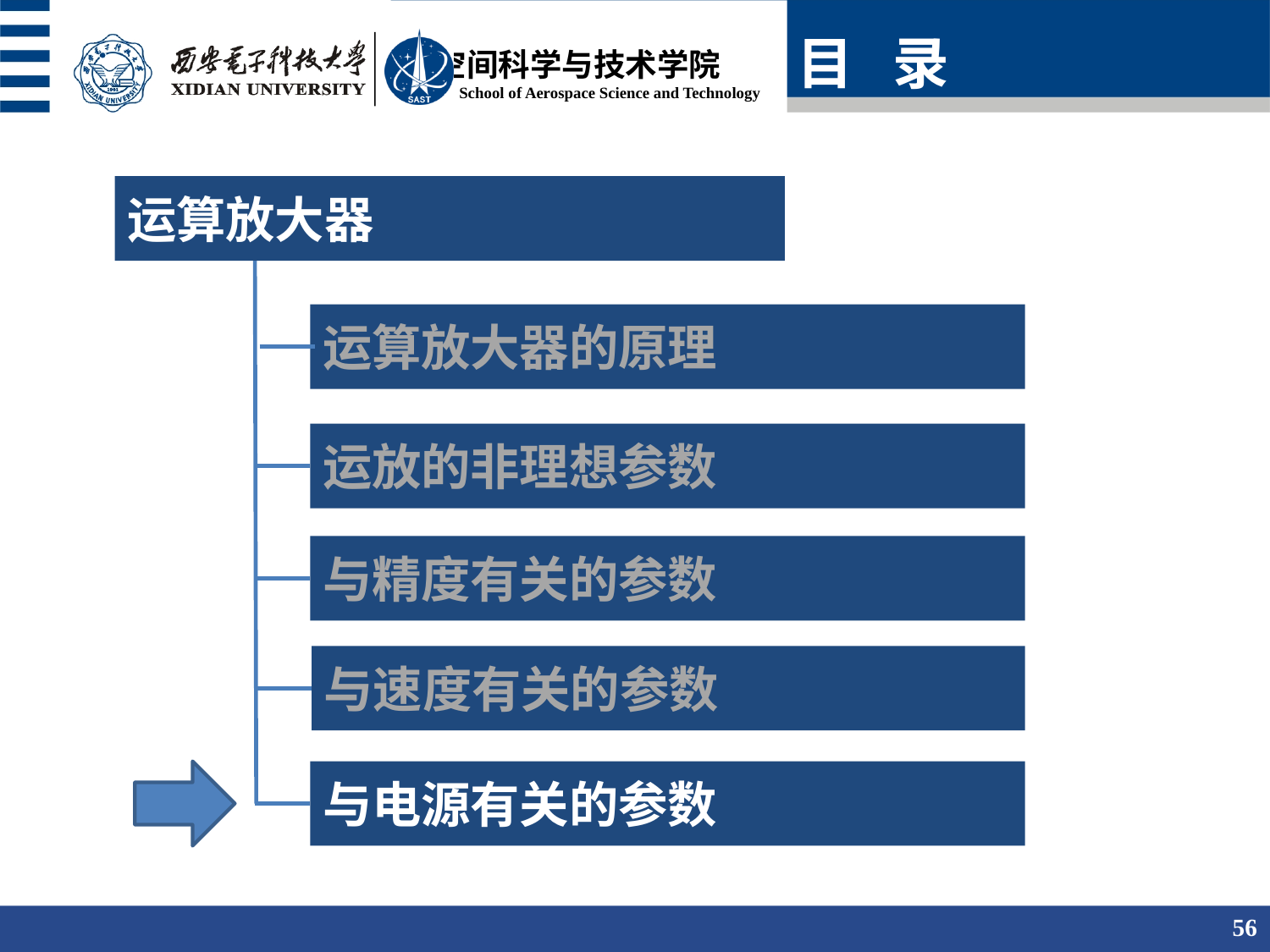

目   录
运算放大器
运算放大器的原理
运放的非理想参数
与精度有关的参数
与速度有关的参数

与电源有关的参数